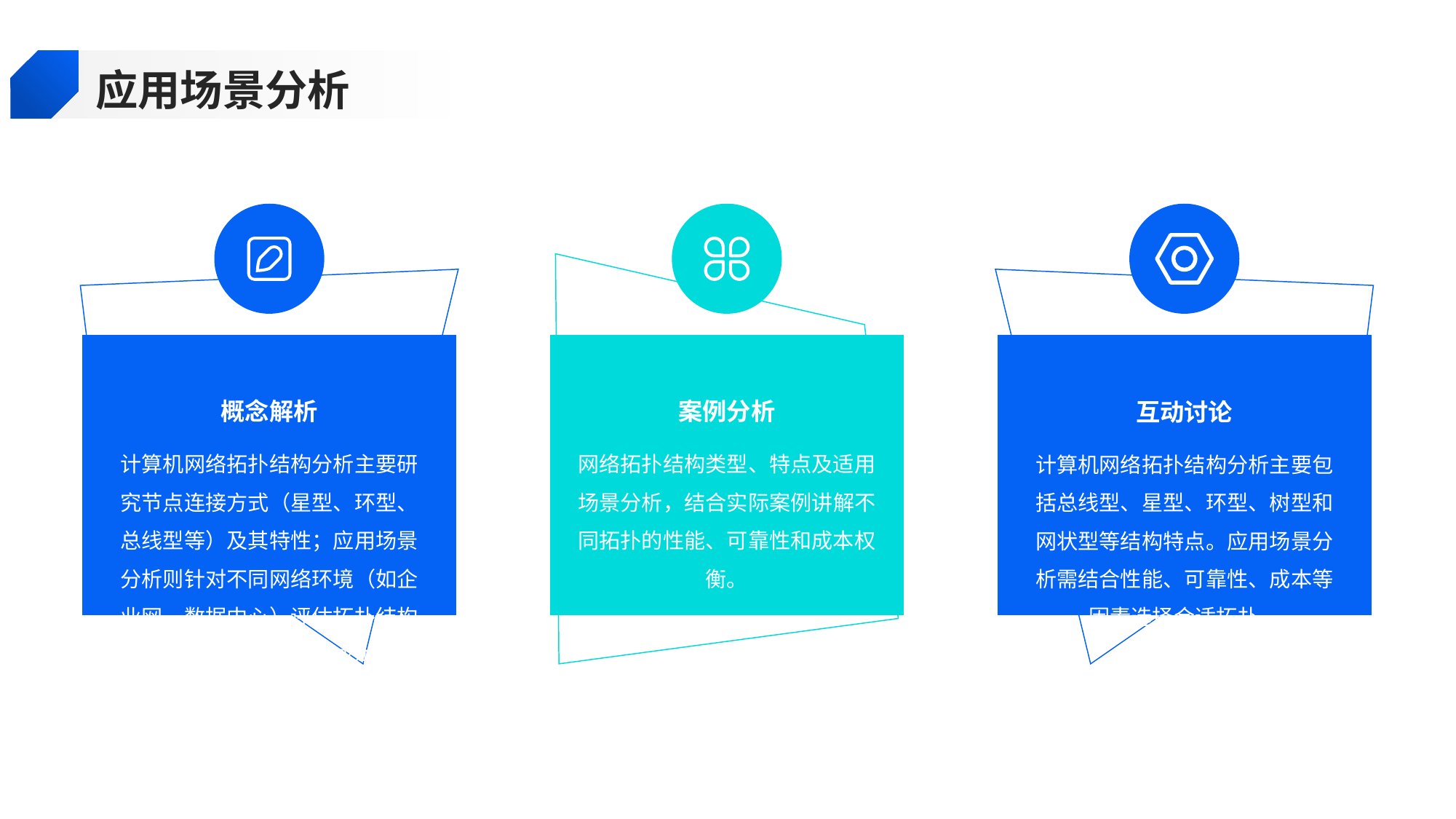

应用场景分析

概念解析
案例分析
互动讨论
计算机网络拓扑结构分析主要研究节点连接方式（星型、环型、总线型等）及其特性；应用场景分析则针对不同网络环境（如企业网、数据中心）评估拓扑结构的适用性，涉及性能、成本、扩展性等核心要素。
网络拓扑结构类型、特点及适用场景分析，结合实际案例讲解不同拓扑的性能、可靠性和成本权衡。
计算机网络拓扑结构分析主要包括总线型、星型、环型、树型和网状型等结构特点。应用场景分析需结合性能、可靠性、成本等因素选择合适拓扑。